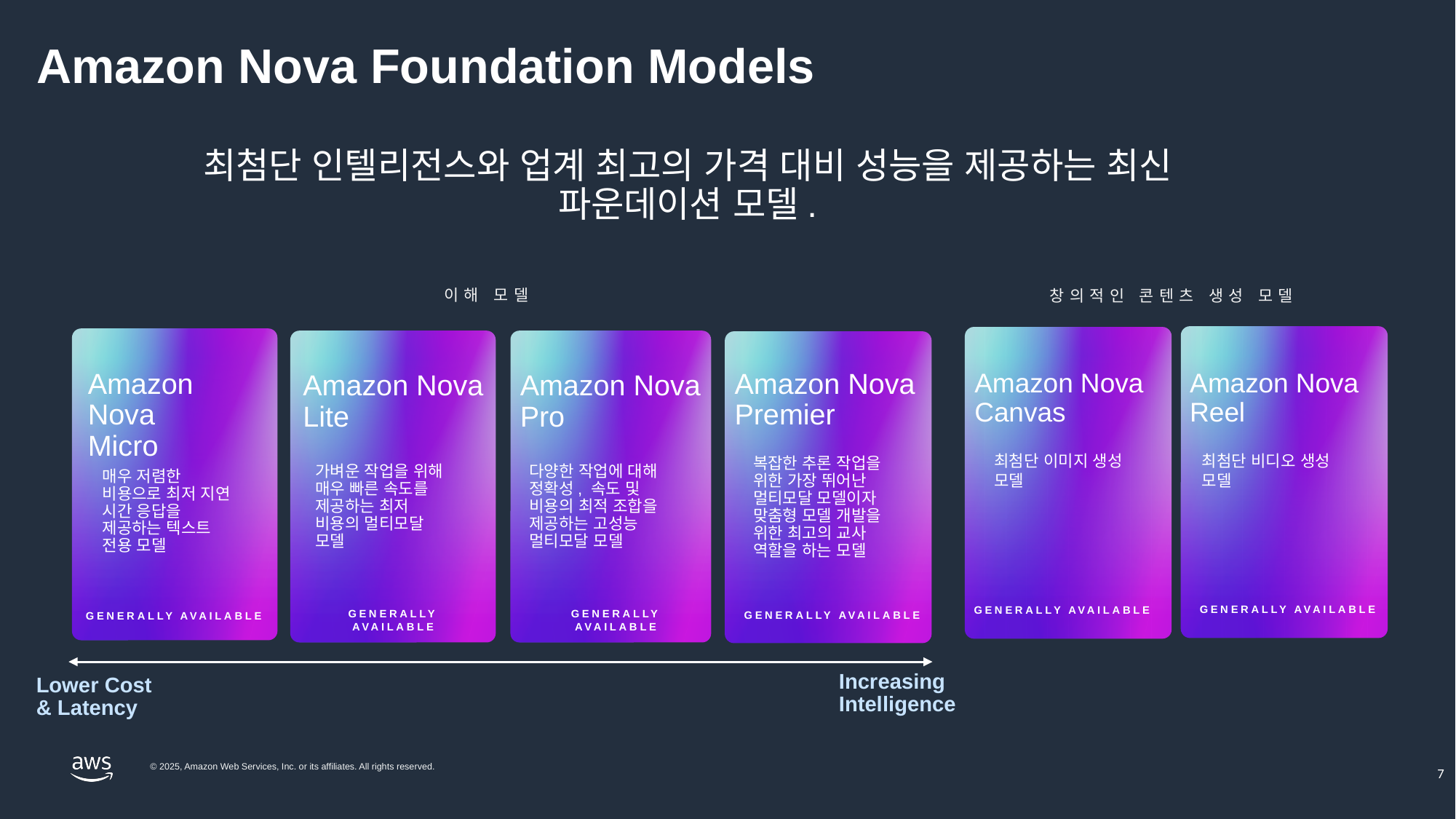

Amazon Nova Foundation Models
최첨단 인텔리전스와 업계 최고의 가격 대비 성능을 제공하는 최신 파운데이션 모델.
이해 모델
창의적인 콘텐츠 생성 모델

Amazon Nova
Micro
Amazon Nova
Premier
Amazon Nova
Canvas
Amazon Nova
Reel
Amazon Nova
Lite
Amazon Nova
Pro
최첨단 이미지 생성 모델
최첨단 비디오 생성 모델
복잡한 추론 작업을 위한 가장 뛰어난 멀티모달 모델이자 맞춤형 모델 개발을 위한 최고의 교사 역할을 하는 모델
가벼운 작업을 위해 매우 빠른 속도를 제공하는 최저 비용의 멀티모달 모델
다양한 작업에 대해 정확성, 속도 및 비용의 최적 조합을 제공하는 고성능 멀티모달 모델
매우 저렴한 비용으로 최저 지연 시간 응답을 제공하는 텍스트 전용 모델

GENERALLY AVAILABLE
GENERALLY AVAILABLE
GENERALLY AVAILABLE
GENERALLY AVAILABLE
GENERALLY AVAILABLE
GENERALLY AVAILABLE
Increasing Intelligence
Lower Cost & Latency
7